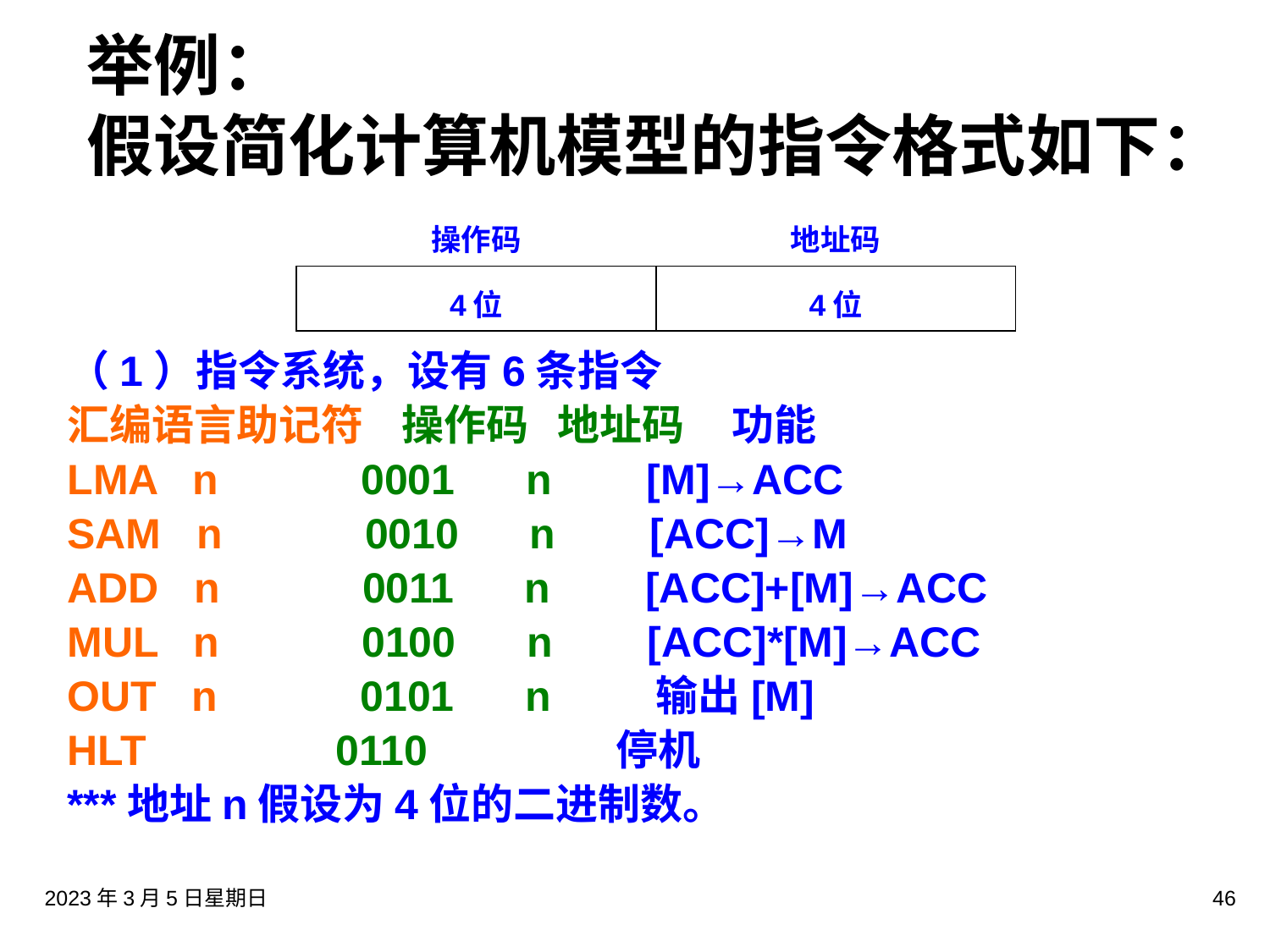

举例：
假设简化计算机模型的指令格式如下：

（1）指令系统，设有6条指令
汇编语言助记符    操作码   地址码     功能
LMA   n            0001      n        [M]→ACC
SAM   n            0010      n        [ACC]→M
ADD   n            0011      n        [ACC]+[M]→ACC
MUL   n            0100      n        [ACC]*[M]→ACC
OUT   n            0101      n        输出[M]
HLT                0110               停机
***地址n假设为4位的二进制数。
| 操作码 | 地址码 |
| --- | --- |
| 4位 | 4位 |
2023年3月5日星期日
46